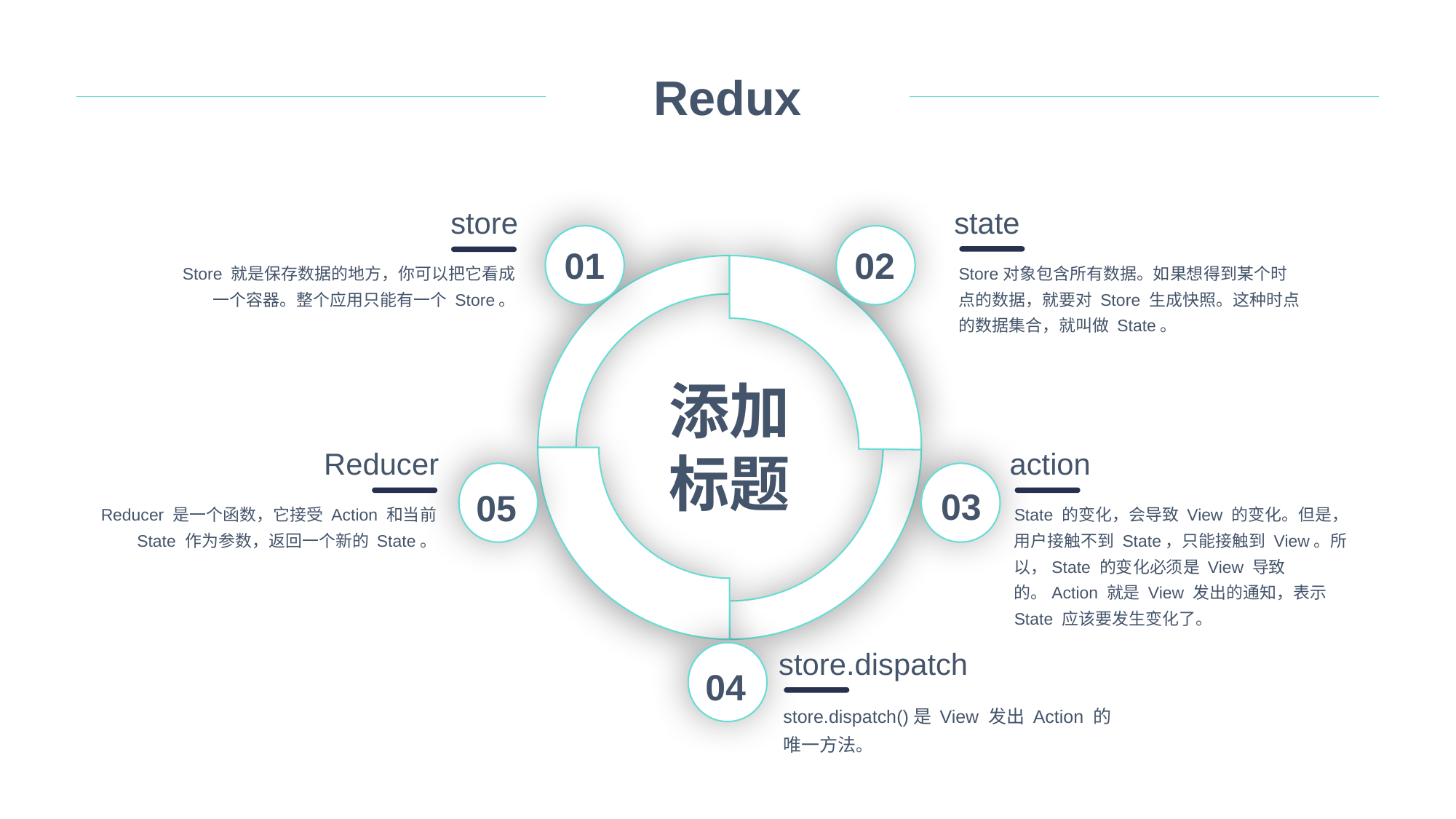

Redux
state

Store对象包含所有数据。如果想得到某个时点的数据，就要对 Store 生成快照。这种时点的数据集合，就叫做 State。
store

01
02

Store 就是保存数据的地方，你可以把它看成一个容器。整个应用只能有一个 Store。

添加
标题
Reducer
action

03
05

Reducer 是一个函数，它接受 Action 和当前 State 作为参数，返回一个新的 State。
State 的变化，会导致 View 的变化。但是，用户接触不到 State，只能接触到 View。所以，State 的变化必须是 View 导致的。Action 就是 View 发出的通知，表示 State 应该要发生变化了。
store.dispatch

store.dispatch()是 View 发出 Action 的唯一方法。

04